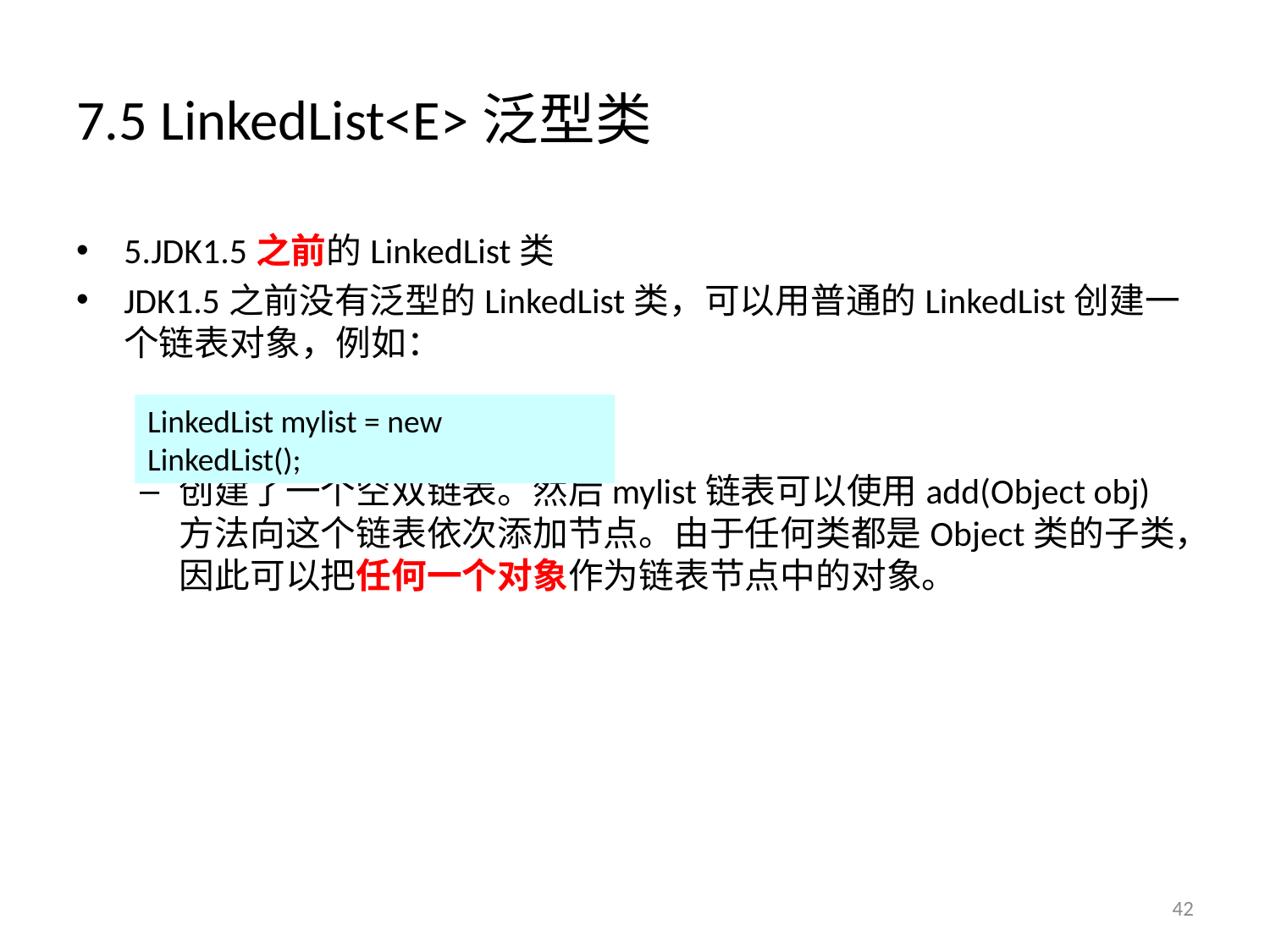

# 7.5 LinkedList<E>泛型类
5.JDK1.5之前的LinkedList类
JDK1.5之前没有泛型的LinkedList类，可以用普通的LinkedList创建一个链表对象，例如：

创建了一个空双链表。然后mylist链表可以使用add(Object obj)方法向这个链表依次添加节点。由于任何类都是Object类的子类，因此可以把任何一个对象作为链表节点中的对象。

LinkedList mylist = new LinkedList();
42